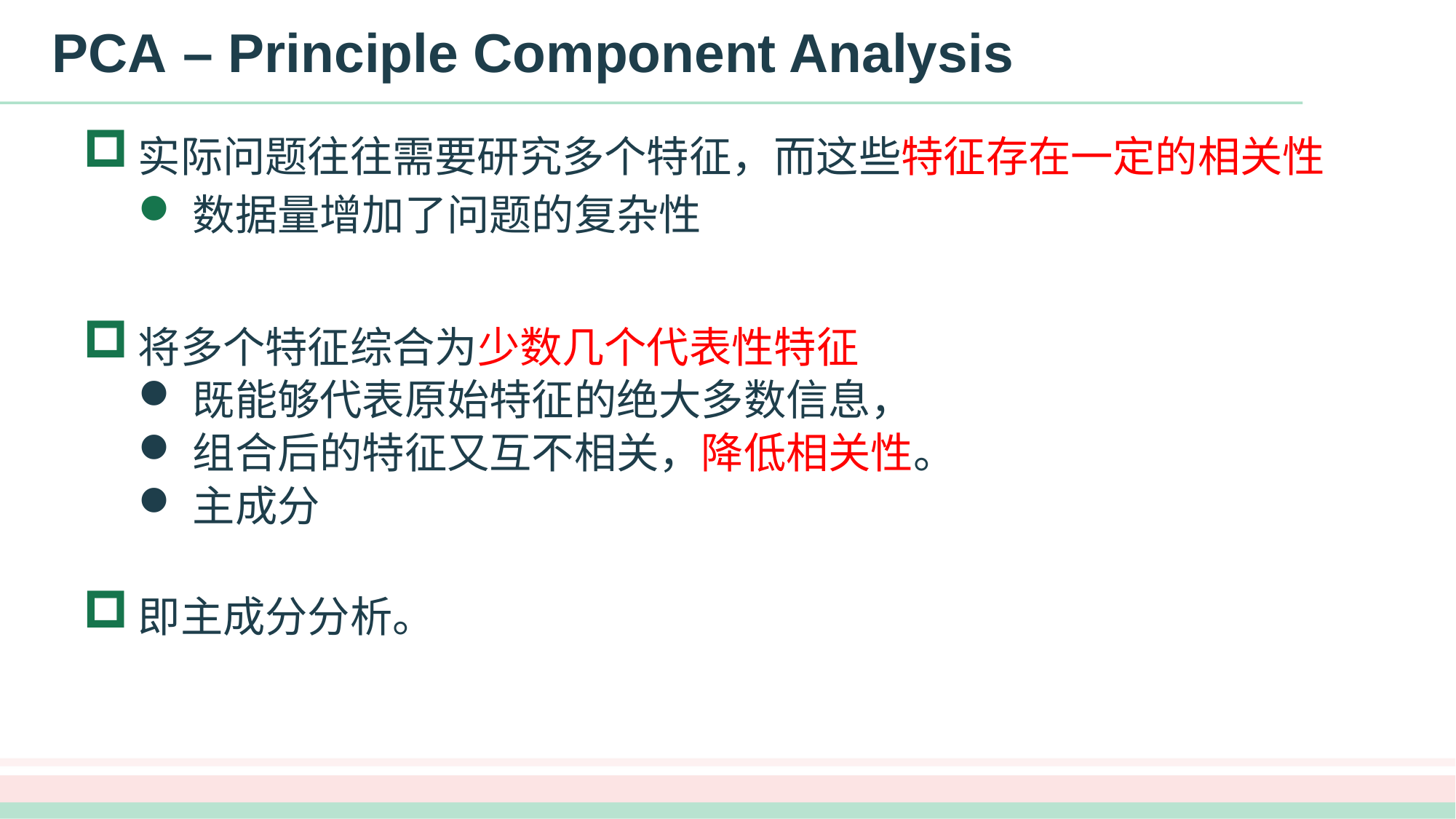

# PCA – Principle Component Analysis
实际问题往往需要研究多个特征，而这些特征存在一定的相关性
数据量增加了问题的复杂性

将多个特征综合为少数几个代表性特征
既能够代表原始特征的绝大多数信息，
组合后的特征又互不相关，降低相关性。
主成分

即主成分分析。